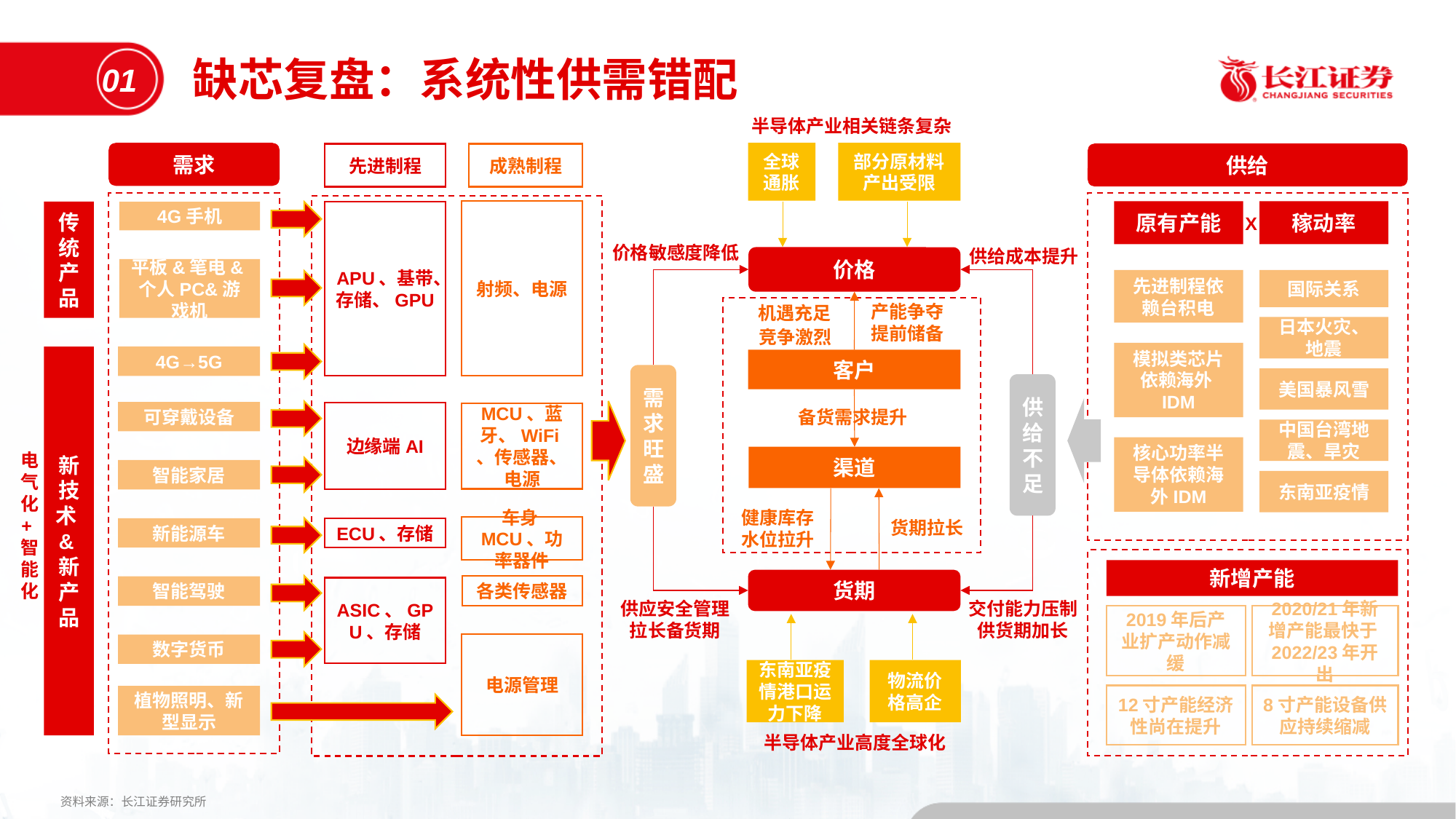

缺芯复盘：系统性供需错配
01
半导体产业相关链条复杂
需求
全球通胀
部分原材料产出受限
供给
先进制程
成熟制程

射频、电源
原有产能
稼动率
传统产品
4G手机
APU、基带、存储、GPU

X
价格敏感度降低
供给成本提升
价格
平板&笔电&个人PC&游戏机
先进制程依赖台积电
国际关系

机遇充足

产能争夺
提前储备
竞争激烈
日本火灾、地震
模拟类芯片依赖海外IDM

新技术&新产品
4G→5G
客户
需求
旺盛
美国暴风雪
供给不足
备货需求提升

可穿戴设备
边缘端AI
MCU、蓝牙、WiFi、传感器、电源
中国台湾地震、旱灾
电气化+智能化
核心功率半导体依赖海外IDM
渠道

智能家居
东南亚疫情
货期拉长
健康库存水位拉升
车身MCU、功率器件

新能源车
ECU、存储

新增产能
货期

各类传感器
智能驾驶
ASIC、GPU、存储
供应安全管理
拉长备货期
交付能力压制
供货期加长
2019年后产业扩产动作减缓
2020/21年新增产能最快于2022/23年开出

电源管理
数字货币
东南亚疫情港口运力下降
物流价格高企
12寸产能经济性尚在提升
8寸产能设备供应持续缩减
植物照明、新型显示

半导体产业高度全球化
资料来源：长江证券研究所